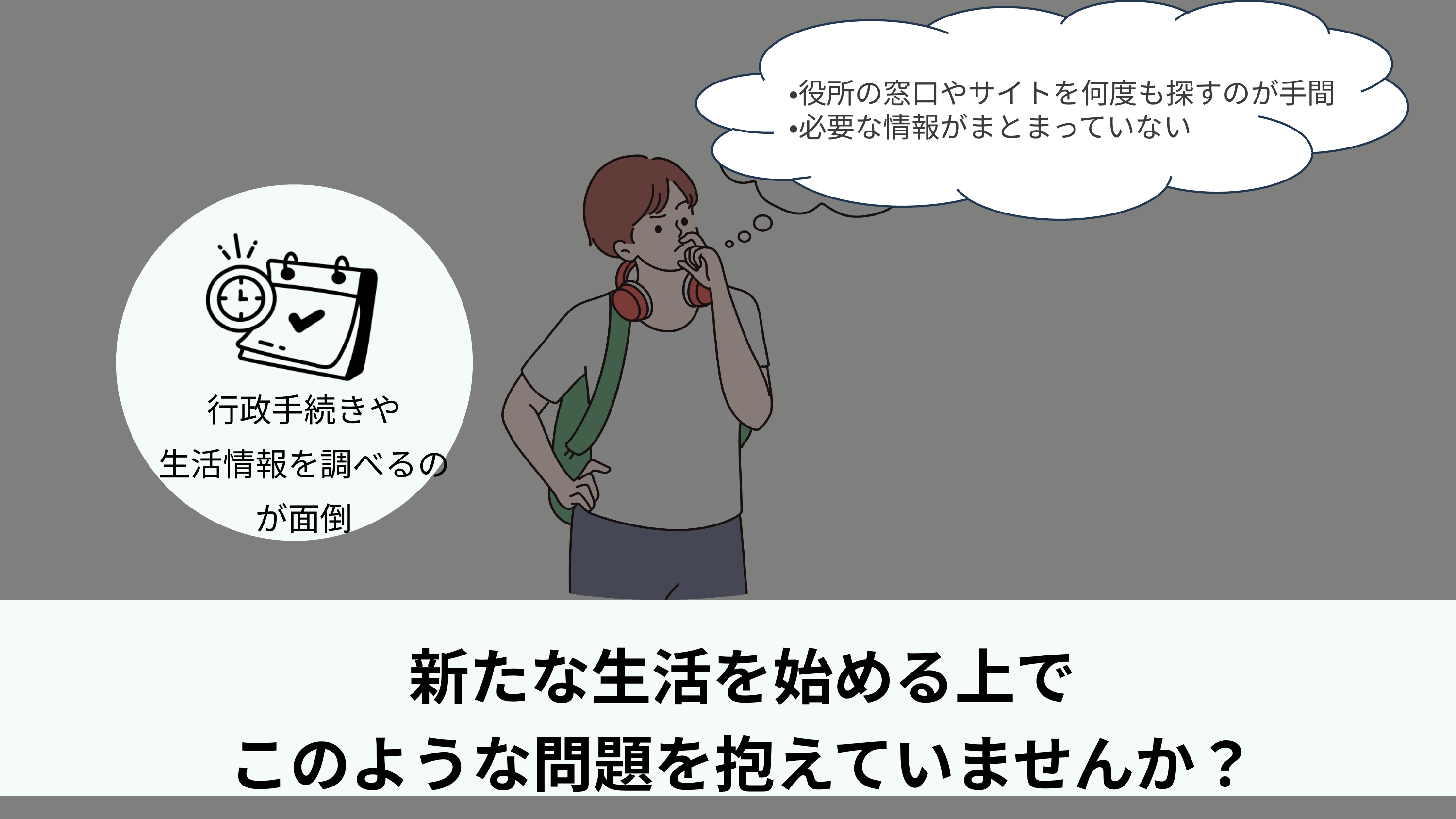

・役所の窓口やサイトを何度も探すのが手間
・必要な情報がまとまっていない

行政手続きや
生活情報を調べるのが面倒

新たな生活を始める上で
このような問題を抱えていませんか？